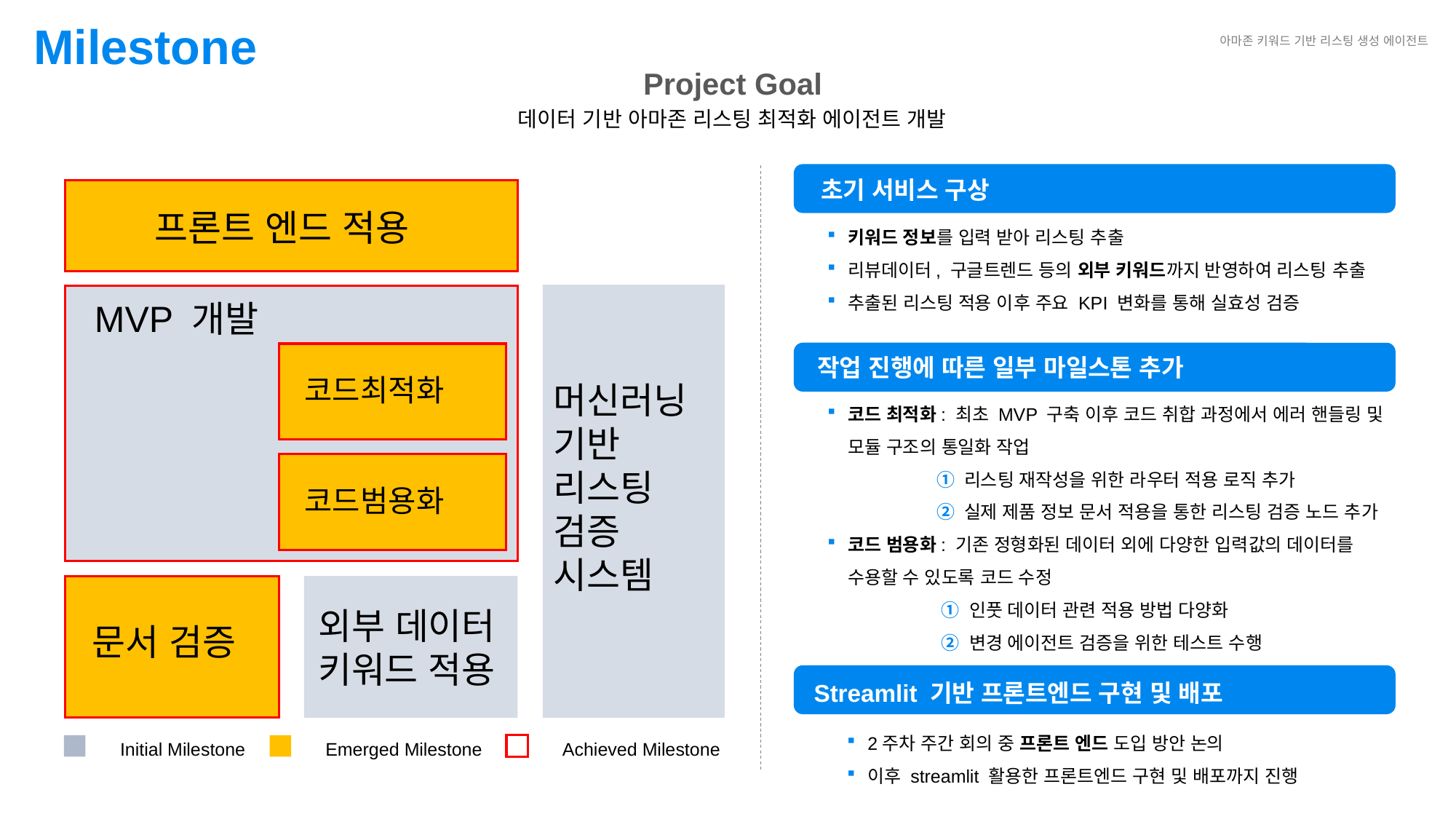

Milestone
아마존 키워드 기반 리스팅 생성 에이전트
Project Goal
데이터 기반 아마존 리스팅 최적화 에이전트 개발

초기 서비스 구상

프론트 엔드 적용

MVP 개발

코드최적화
머신러닝
기반
리스팅
검증
시스템

코드범용화

외부 데이터
키워드 적용
문서 검증
키워드 정보를 입력 받아 리스팅 추출
리뷰데이터, 구글트렌드 등의 외부 키워드까지 반영하여 리스팅 추출
추출된 리스팅 적용 이후 주요 KPI 변화를 통해 실효성 검증

작업 진행에 따른 일부 마일스톤 추가
코드 최적화: 최초 MVP 구축 이후 코드 취합 과정에서 에러 핸들링 및 모듈 구조의 통일화 작업
	① 리스팅 재작성을 위한 라우터 적용 로직 추가
	② 실제 제품 정보 문서 적용을 통한 리스팅 검증 노드 추가
코드 범용화: 기존 정형화된 데이터 외에 다양한 입력값의 데이터를    수용할 수 있도록 코드 수정
	 ① 인풋 데이터 관련 적용 방법 다양화
	 ② 변경 에이전트 검증을 위한 테스트 수행

Streamlit 기반 프론트엔드 구현 및 배포
2주차 주간 회의 중 프론트 엔드 도입 방안 논의
이후 streamlit 활용한 프론트엔드 구현 및 배포까지 진행
Initial Milestone
Emerged Milestone
Achieved Milestone